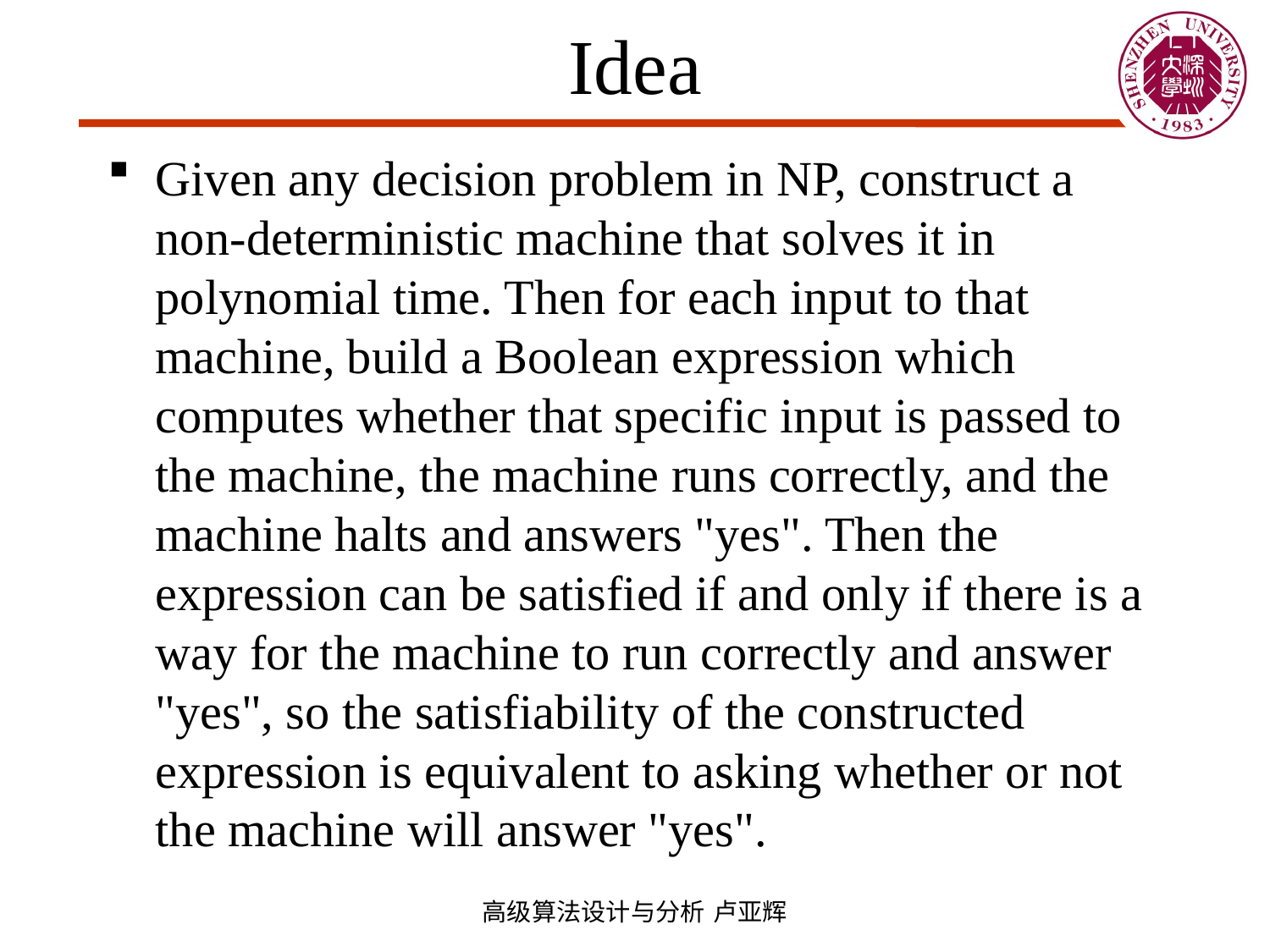

# Idea
Given any decision problem in NP, construct a non-deterministic machine that solves it in polynomial time. Then for each input to that machine, build a Boolean expression which computes whether that specific input is passed to the machine, the machine runs correctly, and the machine halts and answers "yes". Then the expression can be satisfied if and only if there is a way for the machine to run correctly and answer "yes", so the satisfiability of the constructed expression is equivalent to asking whether or not the machine will answer "yes".
61
高级算法设计与分析 卢亚辉